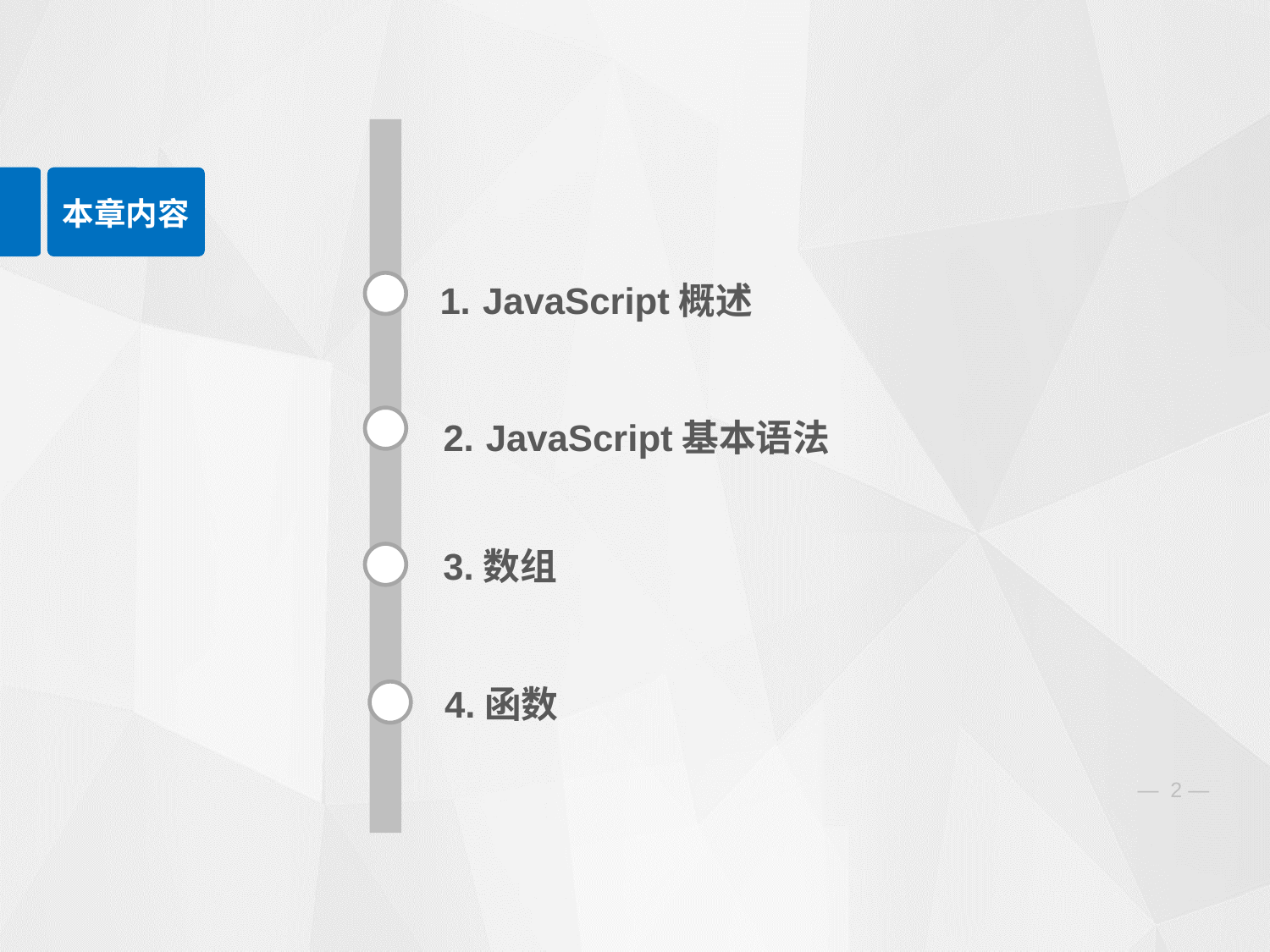

本章内容

1. JavaScript概述

2. JavaScript基本语法

3.数组

4.函数

—  2 —